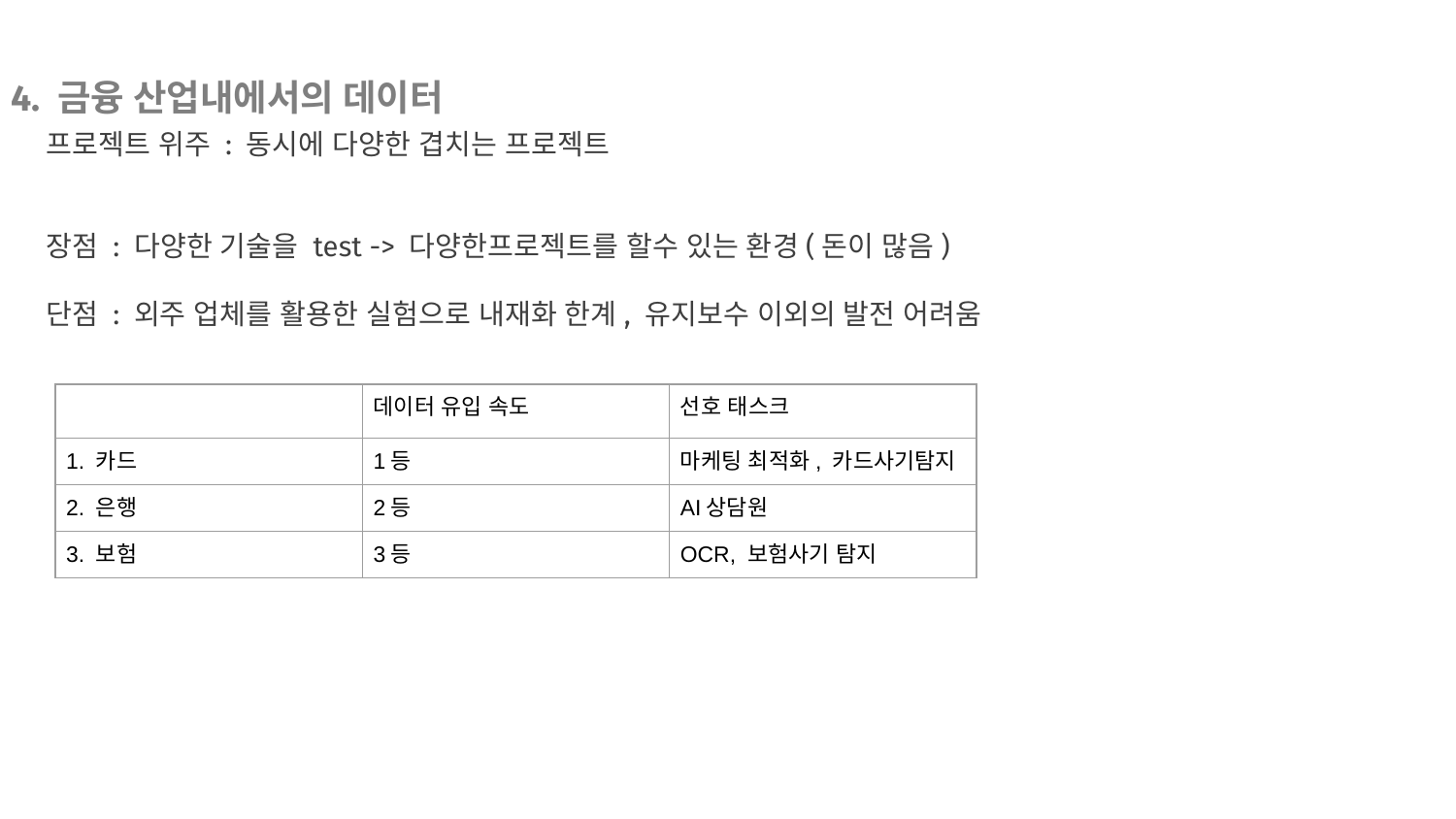

4. 금융 산업내에서의 데이터
프로젝트 위주 : 동시에 다양한 겹치는 프로젝트

장점 : 다양한 기술을 test -> 다양한프로젝트를 할수 있는 환경(돈이 많음)

단점 : 외주 업체를 활용한 실험으로 내재화 한계, 유지보수 이외의 발전 어려움
|  | 데이터 유입 속도 | 선호 태스크 |
| --- | --- | --- |
| 1. 카드 | 1등 | 마케팅 최적화, 카드사기탐지 |
| 2. 은행 | 2등 | AI상담원 |
| 3. 보험 | 3등 | OCR, 보험사기 탐지 |